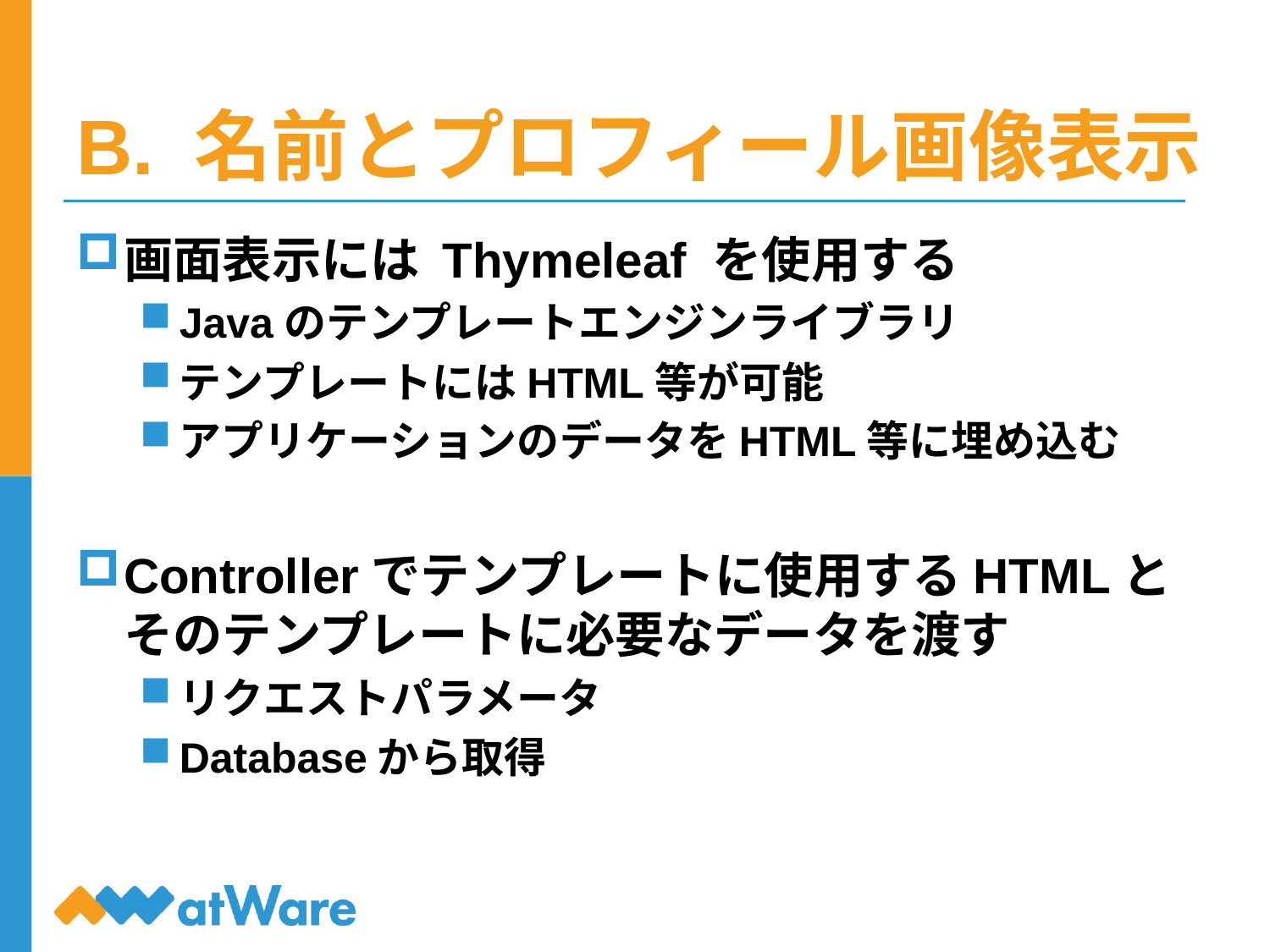

# B. 名前とプロフィール画像表示
画面表示には Thymeleaf を使用する
Javaのテンプレートエンジンライブラリ
テンプレートにはHTML等が可能
アプリケーションのデータをHTML等に埋め込む

Controllerでテンプレートに使用するHTMLとそのテンプレートに必要なデータを渡す
リクエストパラメータ
Databaseから取得